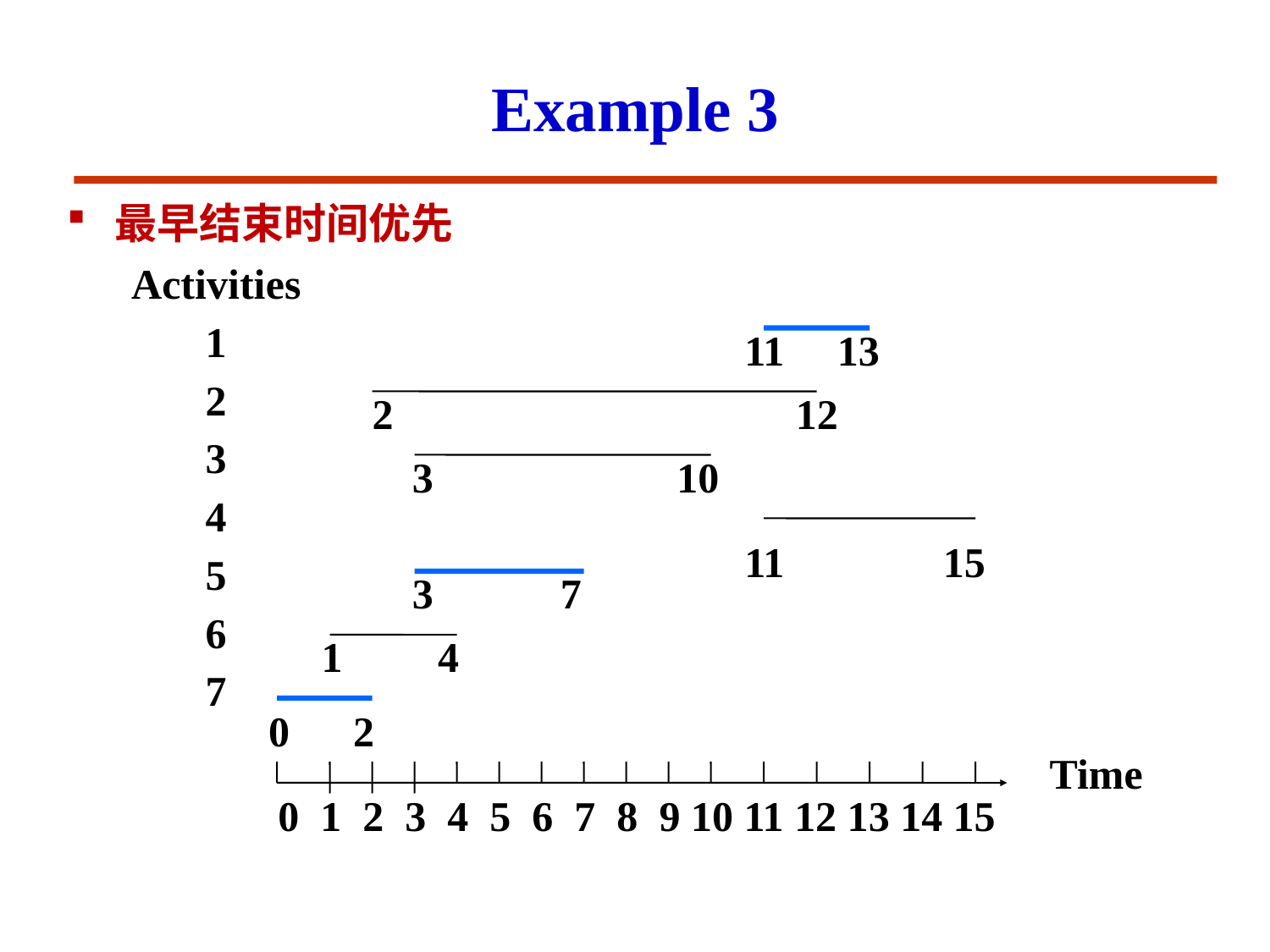

# Example 3
最早结束时间优先
Activities
       1
       2
       3
       4
       5
       6
       7
11     13

2                                      12

3                       10

11               15
3            7

1         4

 0      2

Time

0  1  2  3  4  5  6  7  8  9 10 11 12 13 14 15